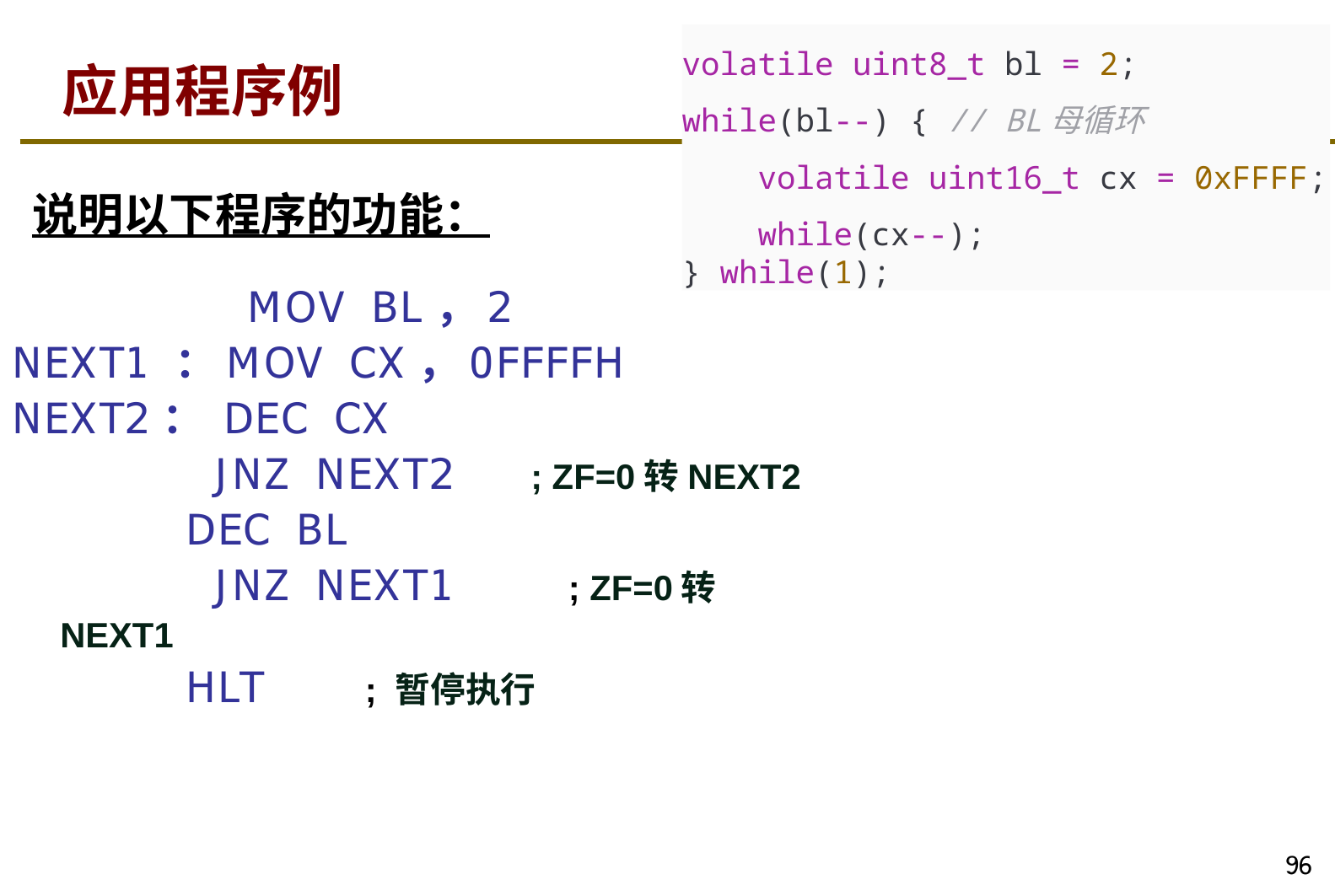

volatile uint8_t bl = 2;
while(bl--) { // BL母循环
    volatile uint16_t cx = 0xFFFF;
    while(cx--);
} while(1);
# 应用程序例
说明以下程序的功能：
   	     	     MOV  BL，2
NEXT1 ：MOV  CX，0FFFFH
NEXT2： DEC  CX
                JNZ  NEXT2      ; ZF=0转NEXT2
              DEC  BL
                JNZ  NEXT1         ; ZF=0转NEXT1
              HLT        ; 暂停执行
96